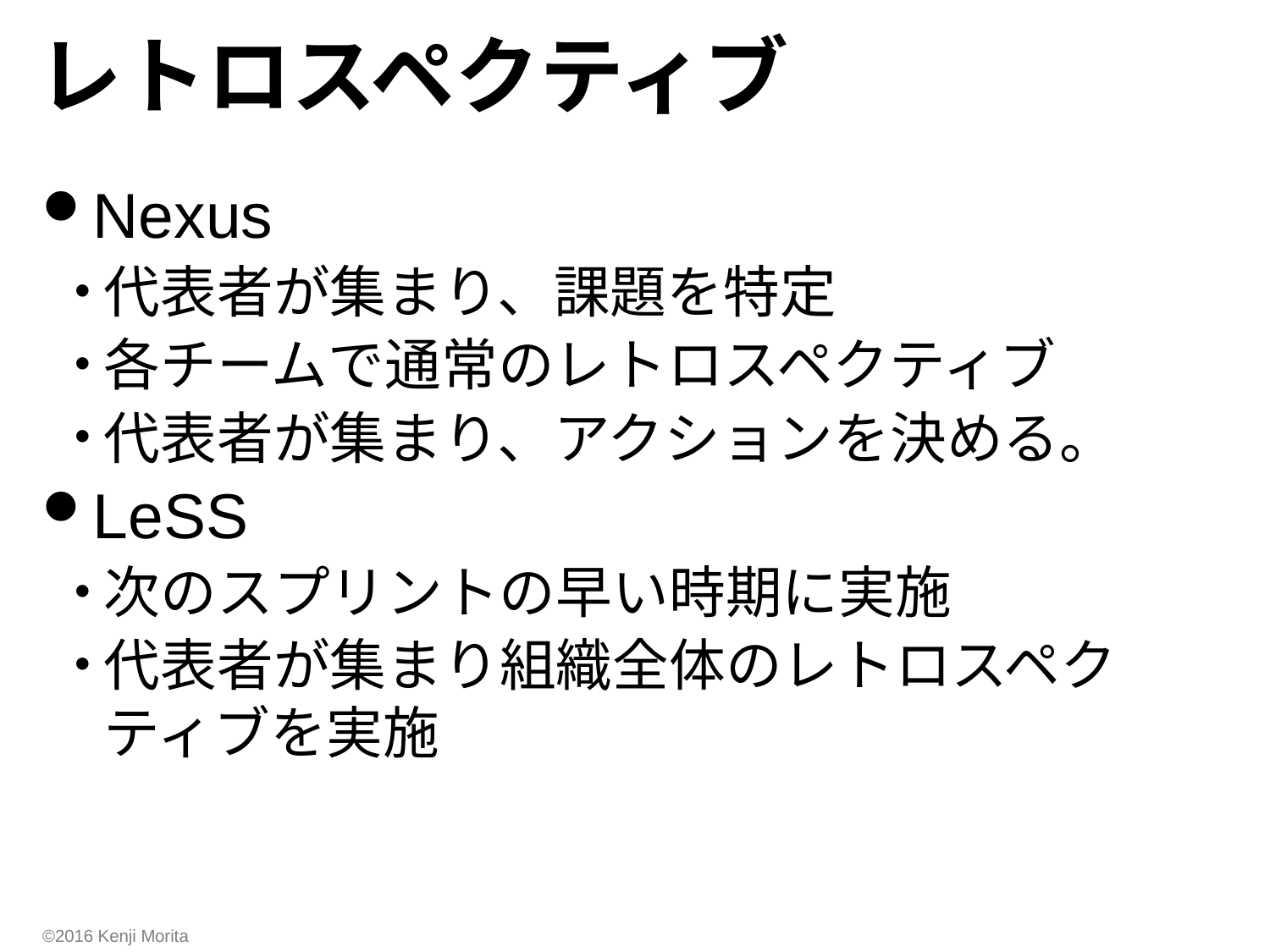

# レトロスペクティブ
Nexus
代表者が集まり、課題を特定
各チームで通常のレトロスペクティブ
代表者が集まり、アクションを決める。
LeSS
次のスプリントの早い時期に実施
代表者が集まり組織全体のレトロスペクティブを実施